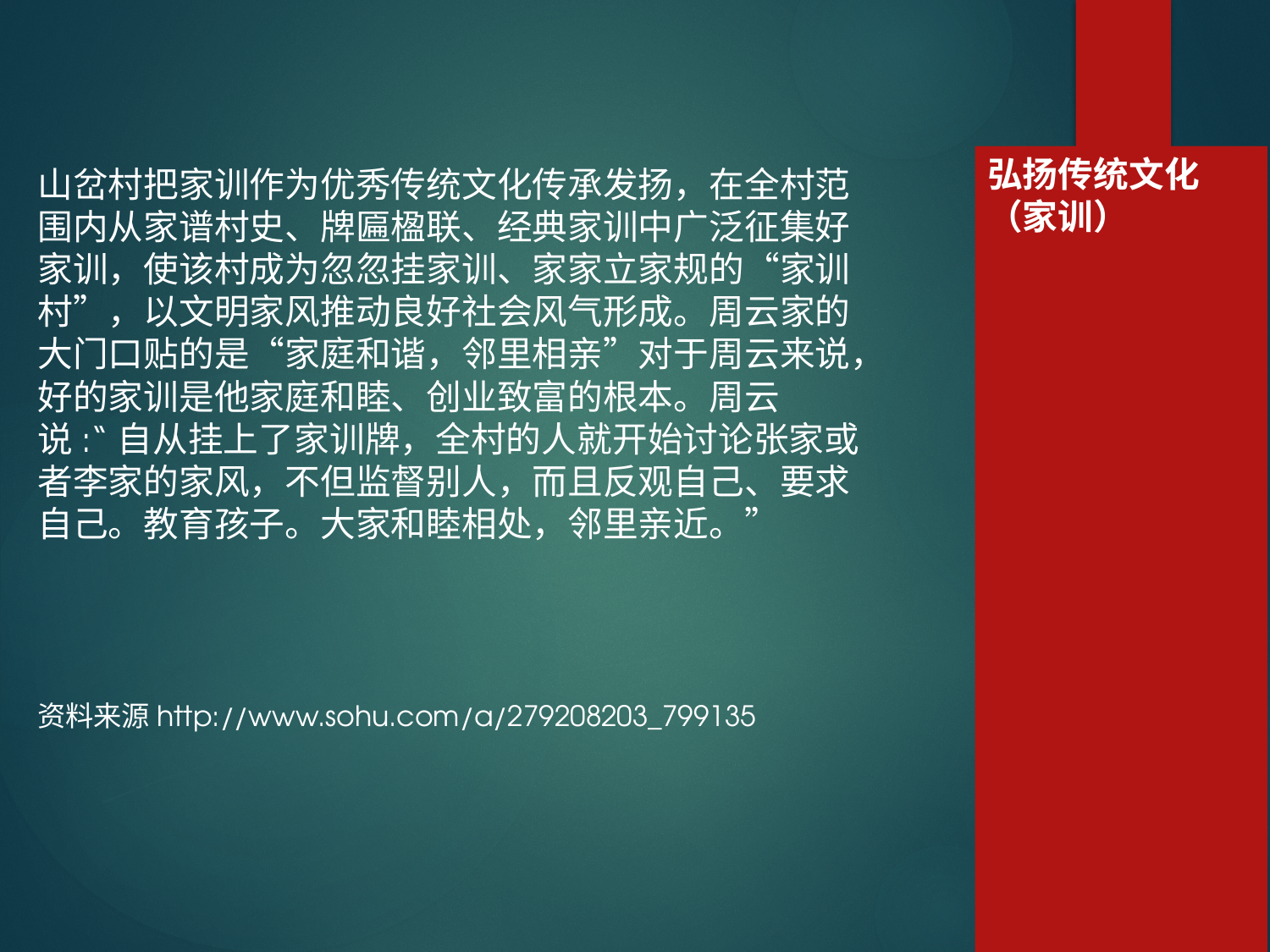

#
弘扬传统文化（家训）

山岔村把家训作为优秀传统文化传承发扬，在全村范围内从家谱村史、牌匾楹联、经典家训中广泛征集好家训，使该村成为忽忽挂家训、家家立家规的“家训村”，以文明家风推动良好社会风气形成。周云家的大门口贴的是“家庭和谐，邻里相亲”对于周云来说，好的家训是他家庭和睦、创业致富的根本。周云说:“自从挂上了家训牌，全村的人就开始讨论张家或者李家的家风，不但监督别人，而且反观自己、要求自己。教育孩子。大家和睦相处，邻里亲近。”

资料来源http://www.sohu.com/a/279208203_799135